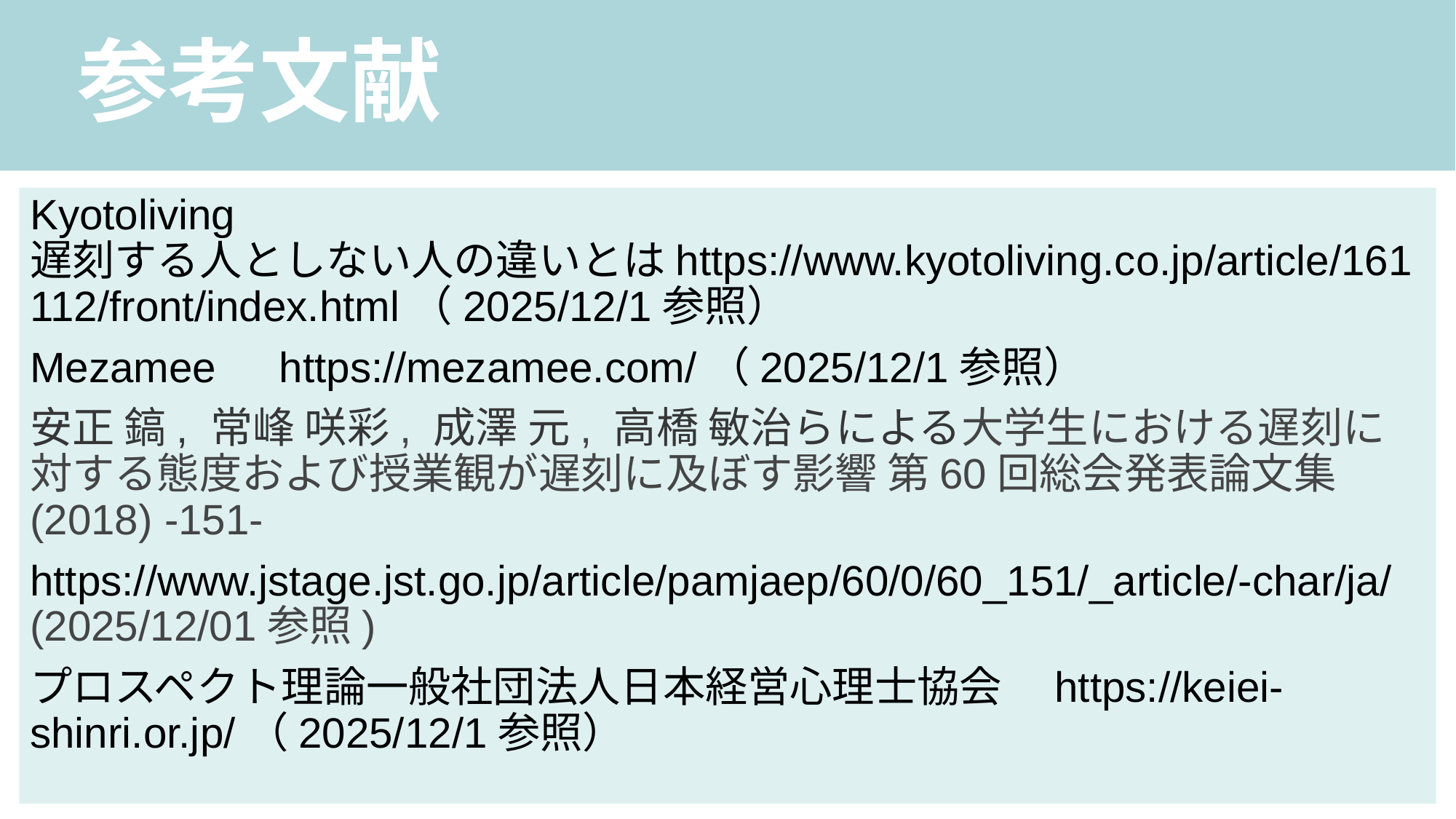

# 参考文献
Kyotoliving　遅刻する人としない人の違いとはhttps://www.kyotoliving.co.jp/article/161112/front/index.html（2025/12/1参照）
Mezamee　https://mezamee.com/（2025/12/1参照）
安正 鎬, 常峰 咲彩, 成澤 元, 高橋 敏治らによる大学生における遅刻に対する態度および授業観が遅刻に及ぼす影響 第60回総会発表論文集(2018) -151-
https://www.jstage.jst.go.jp/article/pamjaep/60/0/60_151/_article/-char/ja/(2025/12/01参照)
プロスペクト理論一般社団法人日本経営心理士協会　https://keiei-shinri.or.jp/（2025/12/1参照）